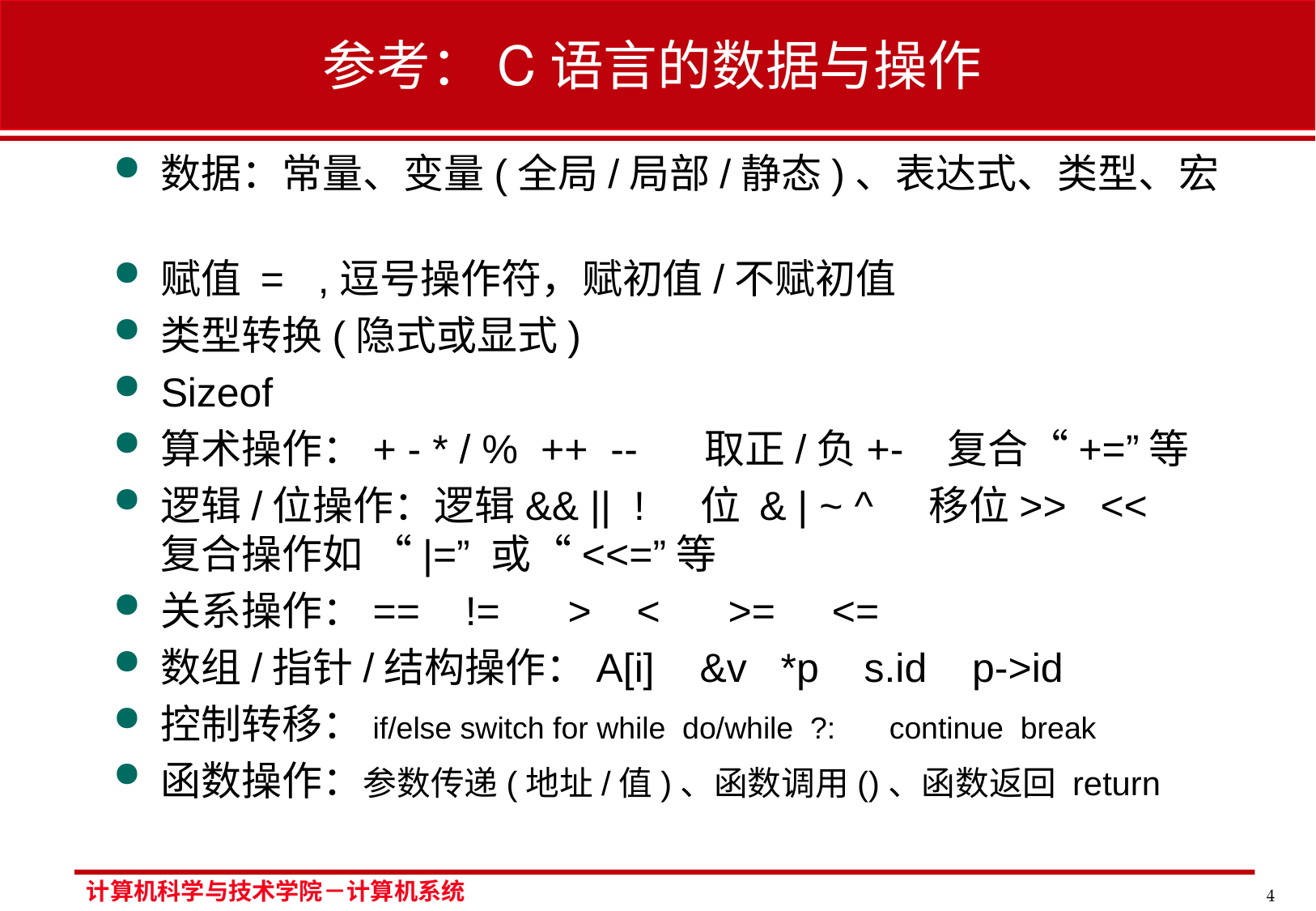

# 参考：C语言的数据与操作
数据：常量、变量(全局/局部/静态)、表达式、类型、宏
赋值 =   ,逗号操作符，赋初值/不赋初值
类型转换(隐式或显式)
Sizeof
算术操作：+ - * / %  ++  --     取正/负+-   复合“+=”等
逻辑/位操作：逻辑&& ||  !    位 & | ~ ^    移位>>   <<    复合操作如 “|=” 或“<<=”等
关系操作：==    !=      >    <      >=     <=
数组/指针/结构操作：A[i]    &v   *p    s.id    p->id
控制转移：if/else switch for while  do/while  ?:	continue  break
函数操作：参数传递(地址/值)、函数调用()、函数返回 return